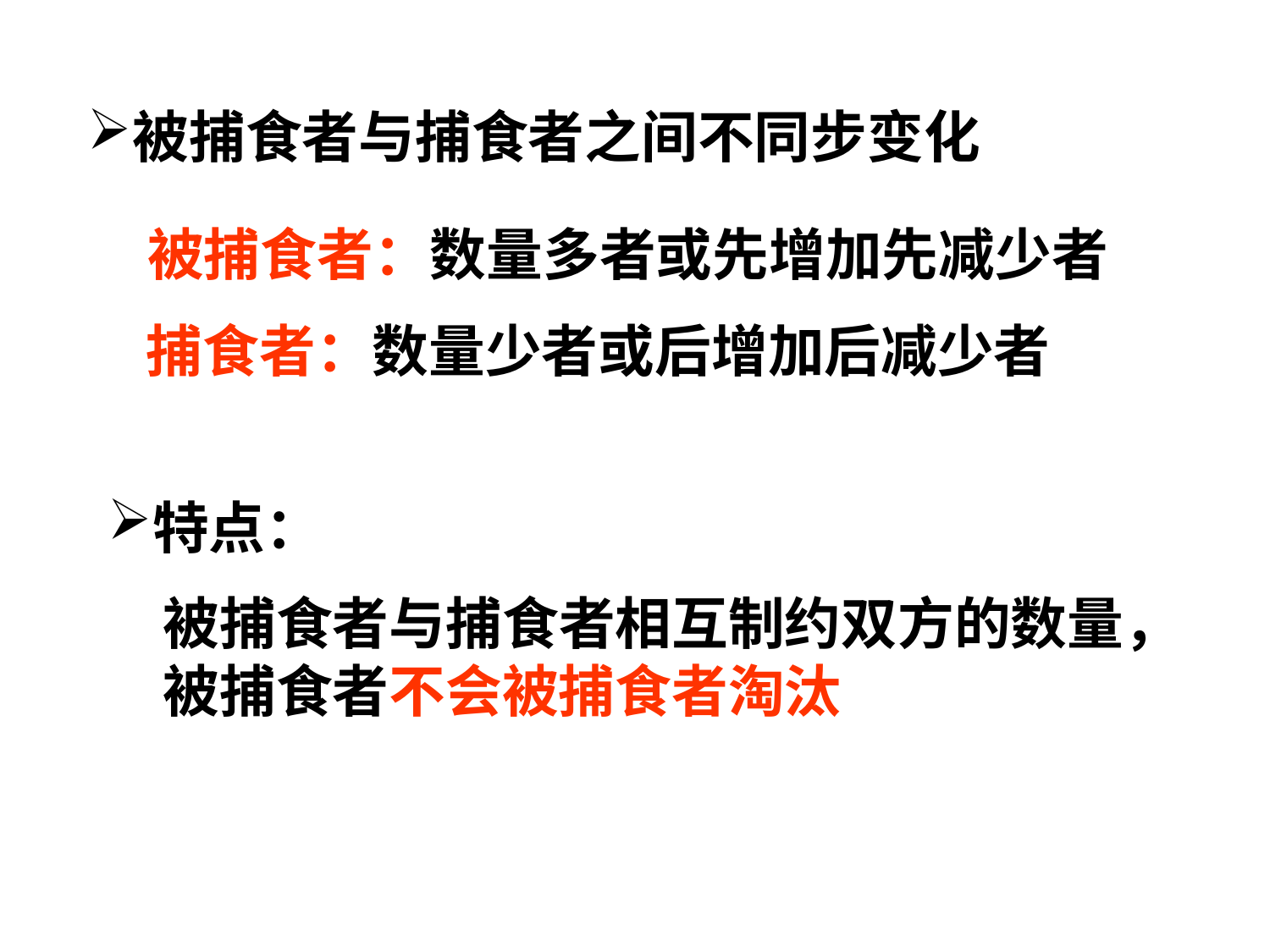

被捕食者与捕食者之间不同步变化
被捕食者：数量多者或先增加先减少者
捕食者：数量少者或后增加后减少者
特点：
被捕食者与捕食者相互制约双方的数量，被捕食者不会被捕食者淘汰